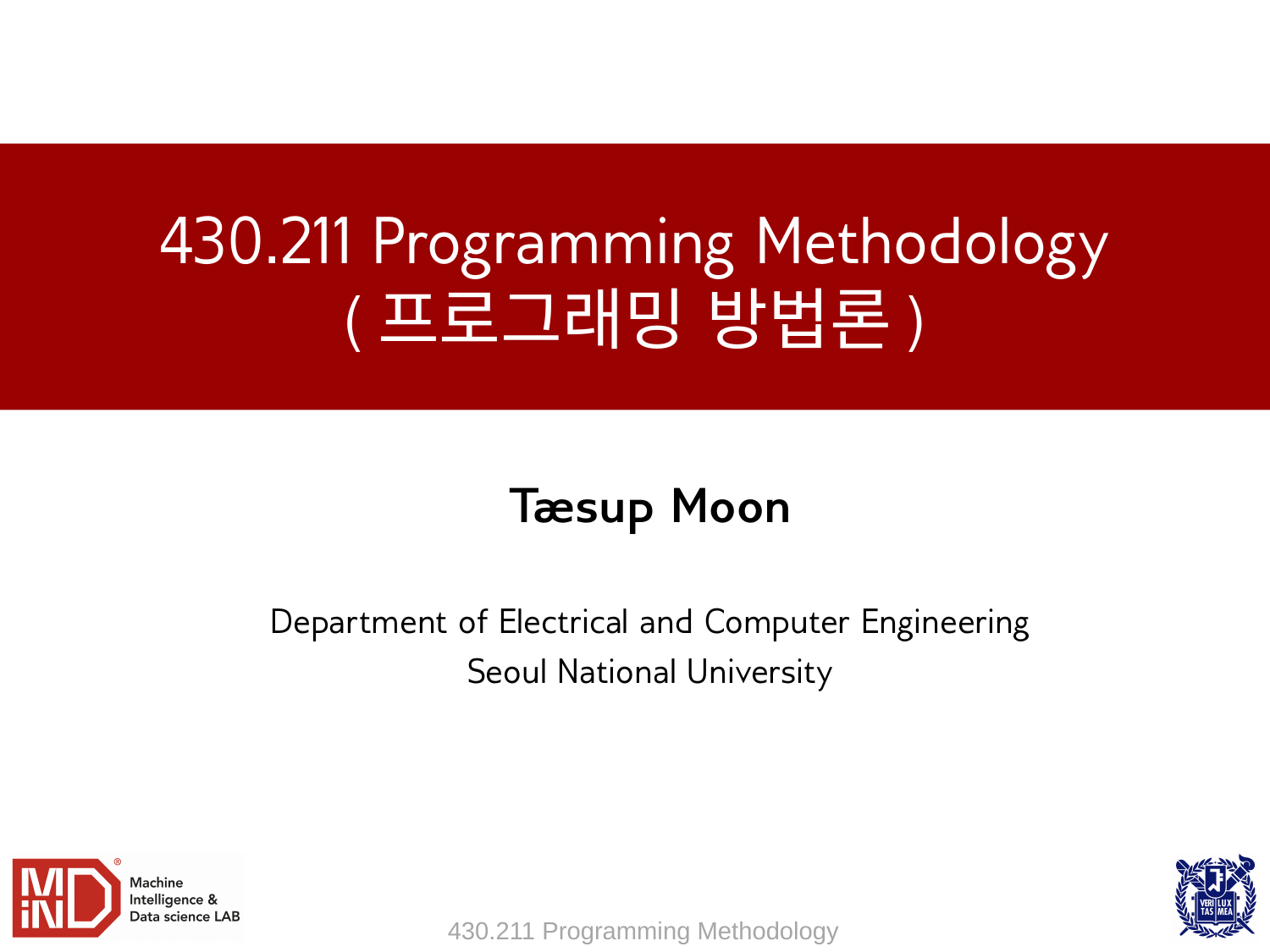

# 430.211 Programming Methodology (프로그래밍 방법론)
Taesup Moon
Department of Electrical and Computer Engineering
Seoul National University